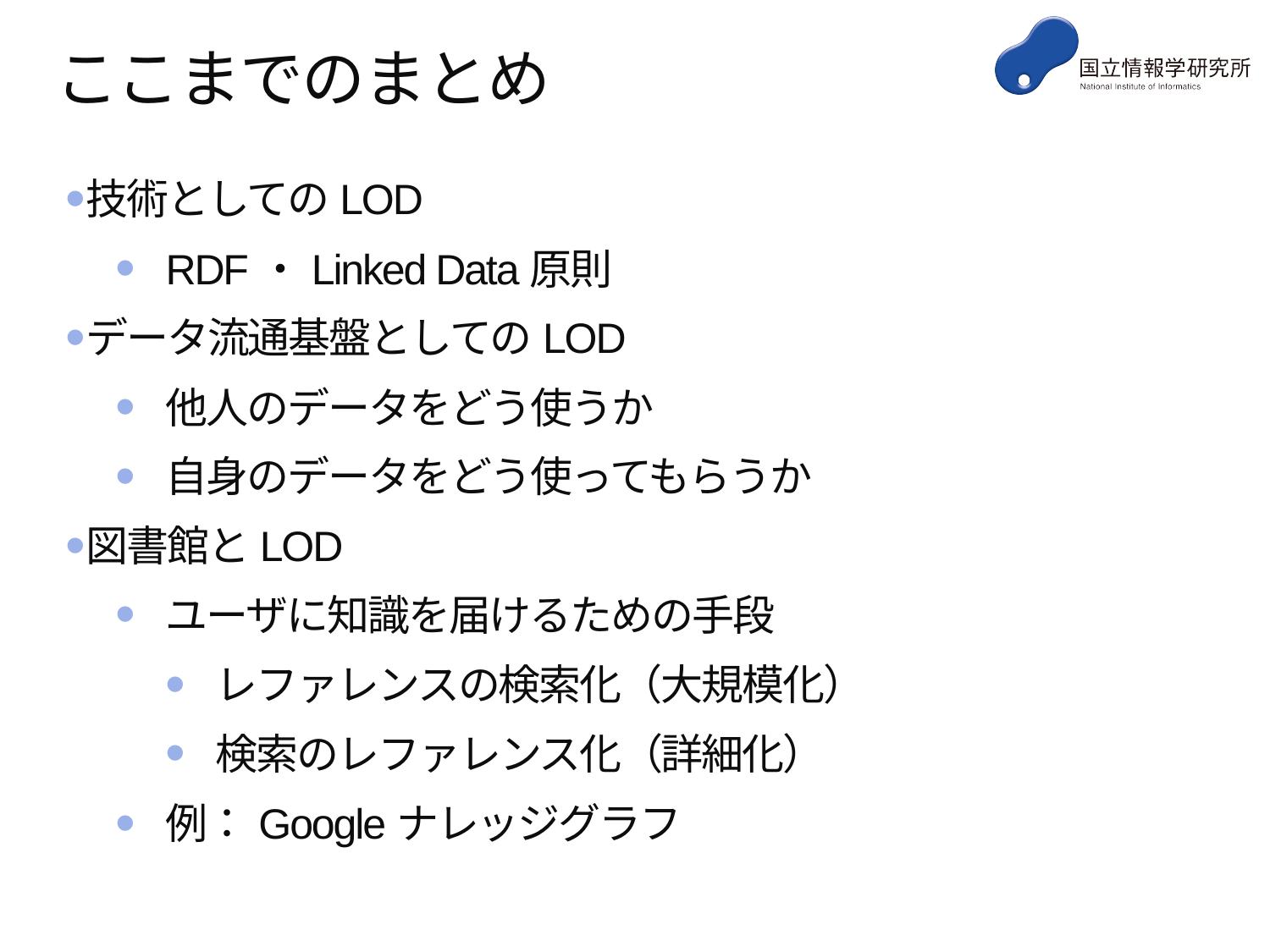

# ここまでのまとめ
技術としてのLOD
RDF・Linked Data原則
データ流通基盤としてのLOD
他人のデータをどう使うか
自身のデータをどう使ってもらうか
図書館とLOD
ユーザに知識を届けるための手段
レファレンスの検索化（大規模化）
検索のレファレンス化（詳細化）
例：Googleナレッジグラフ